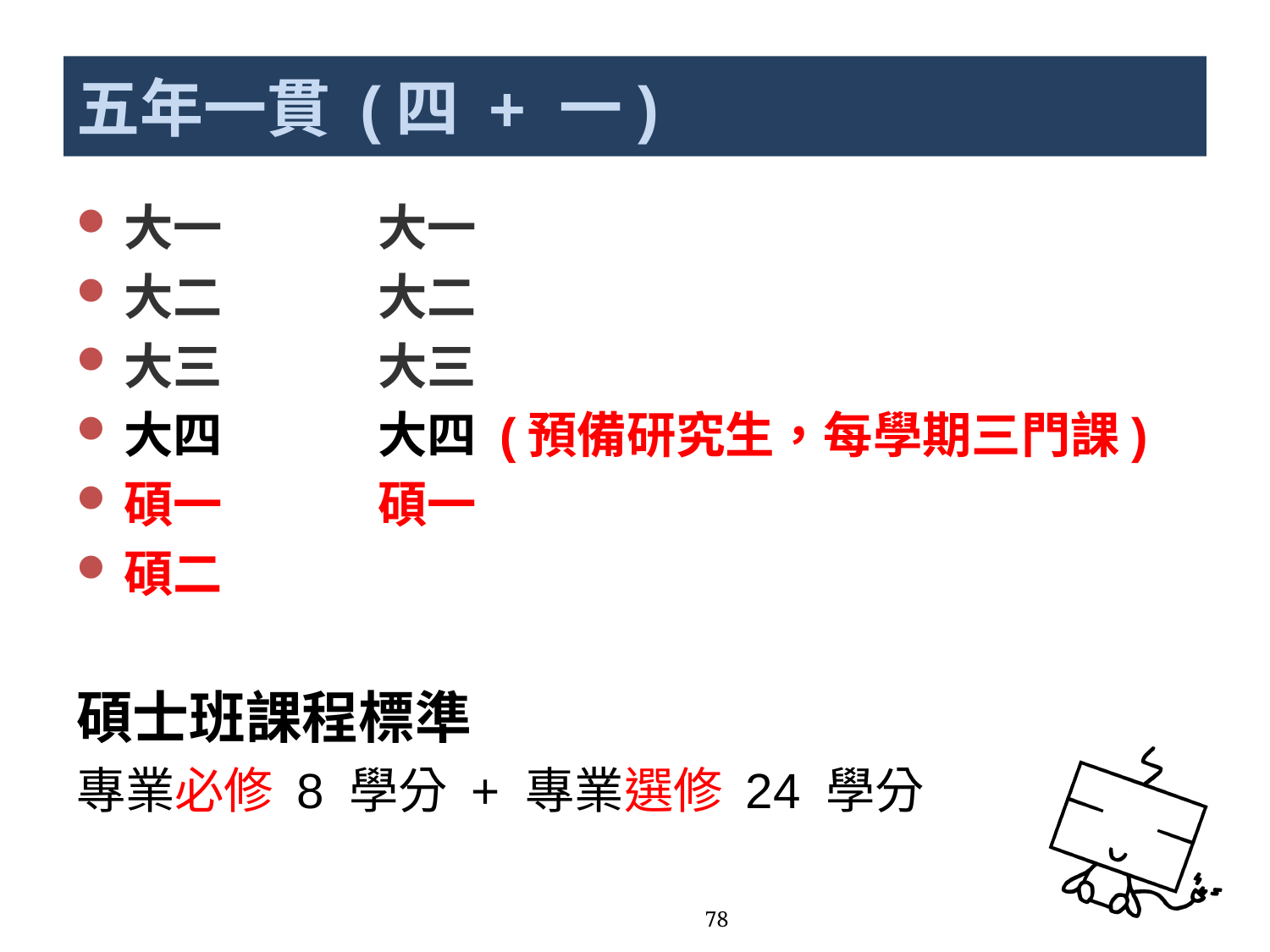

# 五年一貫 (四 + 一)
大一  		大一
大二  		大二
大三  		大三
大四		大四 (預備研究生，每學期三門課)
碩一  		碩一
碩二

碩士班課程標準
專業必修 8 學分 + 專業選修 24 學分
78